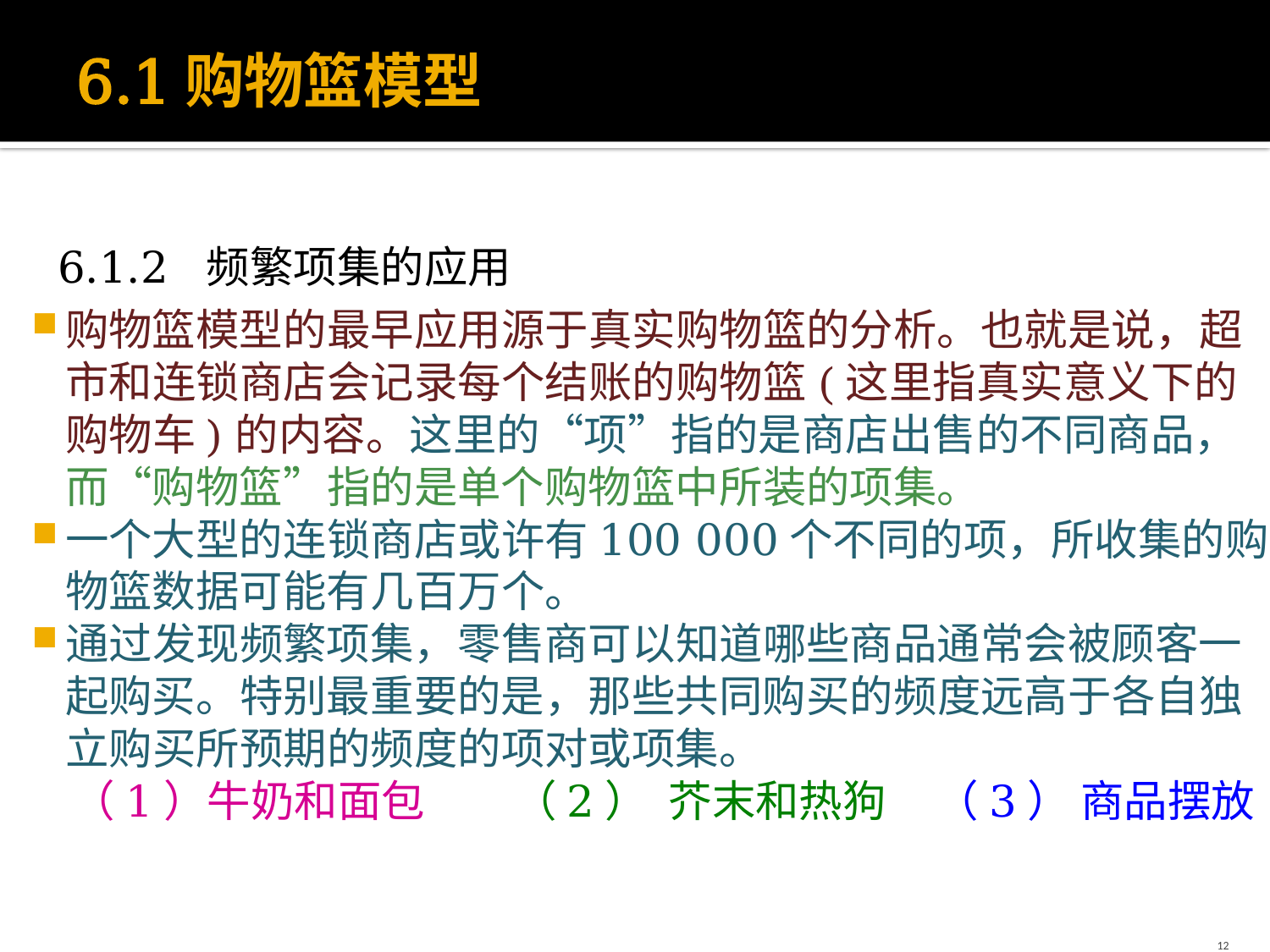

# 6.1购物篮模型
6.1.2  频繁项集的应用
购物篮模型的最早应用源于真实购物篮的分析。也就是说，超市和连锁商店会记录每个结账的购物篮(这里指真实意义下的购物车)的内容。这里的“项”指的是商店出售的不同商品，而“购物篮”指的是单个购物篮中所装的项集。
一个大型的连锁商店或许有100 000个不同的项，所收集的购物篮数据可能有几百万个。
通过发现频繁项集，零售商可以知道哪些商品通常会被顾客一起购买。特别最重要的是，那些共同购买的频度远高于各自独立购买所预期的频度的项对或项集。
   （1）牛奶和面包         （2）  芥末和热狗     （3） 商品摆放

12